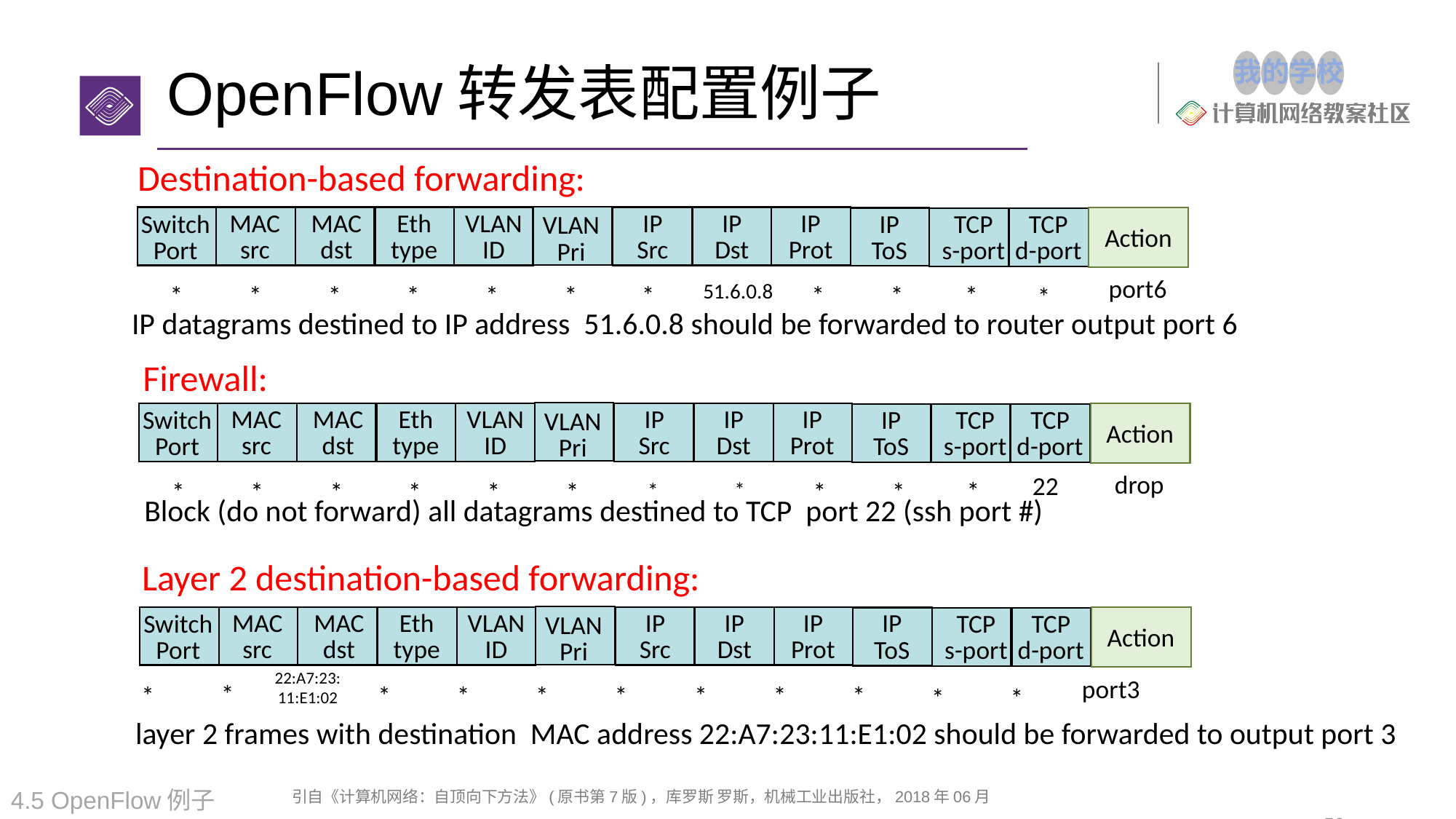

# OpenFlow转发表配置例子
Destination-based forwarding:
MAC
src
MAC
dst
Eth
type
VLAN
ID
IP
Src
IP
Dst
IP
Prot

IP
ToS
TCP
s-port
TCP
d-port
Switch
Port

VLAN
Pri
Action
port6
51.6.0.8
*
*
*
*
*
*
*
*
*
*
*

IP datagrams destined to IP address  51.6.0.8 should be forwarded to router output port 6
Firewall:
MAC
src
MAC
dst
Eth
type
VLAN
ID
IP
Src
IP
Dst
IP
Prot

IP
ToS
TCP
s-port
TCP
d-port
Switch
Port

VLAN
Pri
Action
drop
22
*
*
*
*
*
*
*
*
*
*
*
Block (do not forward) all datagrams destined to TCP  port 22 (ssh port #)
Layer 2 destination-based forwarding:
MAC
src
MAC
dst
Eth
type
VLAN
ID
IP
Src
IP
Dst
IP
Prot

IP
ToS
TCP
s-port
TCP
d-port
Switch
Port

VLAN
Pri
Action
22:A7:23:
11:E1:02
port3
*
*
*
*
*
*
*
*
*
*
*
layer 2 frames with destination  MAC address 22:A7:23:11:E1:02 should be forwarded to output port 3
4.5 OpenFlow例子
引自《计算机网络：自顶向下方法》(原书第7版)，库罗斯 罗斯，机械工业出版社，2018年06月

56